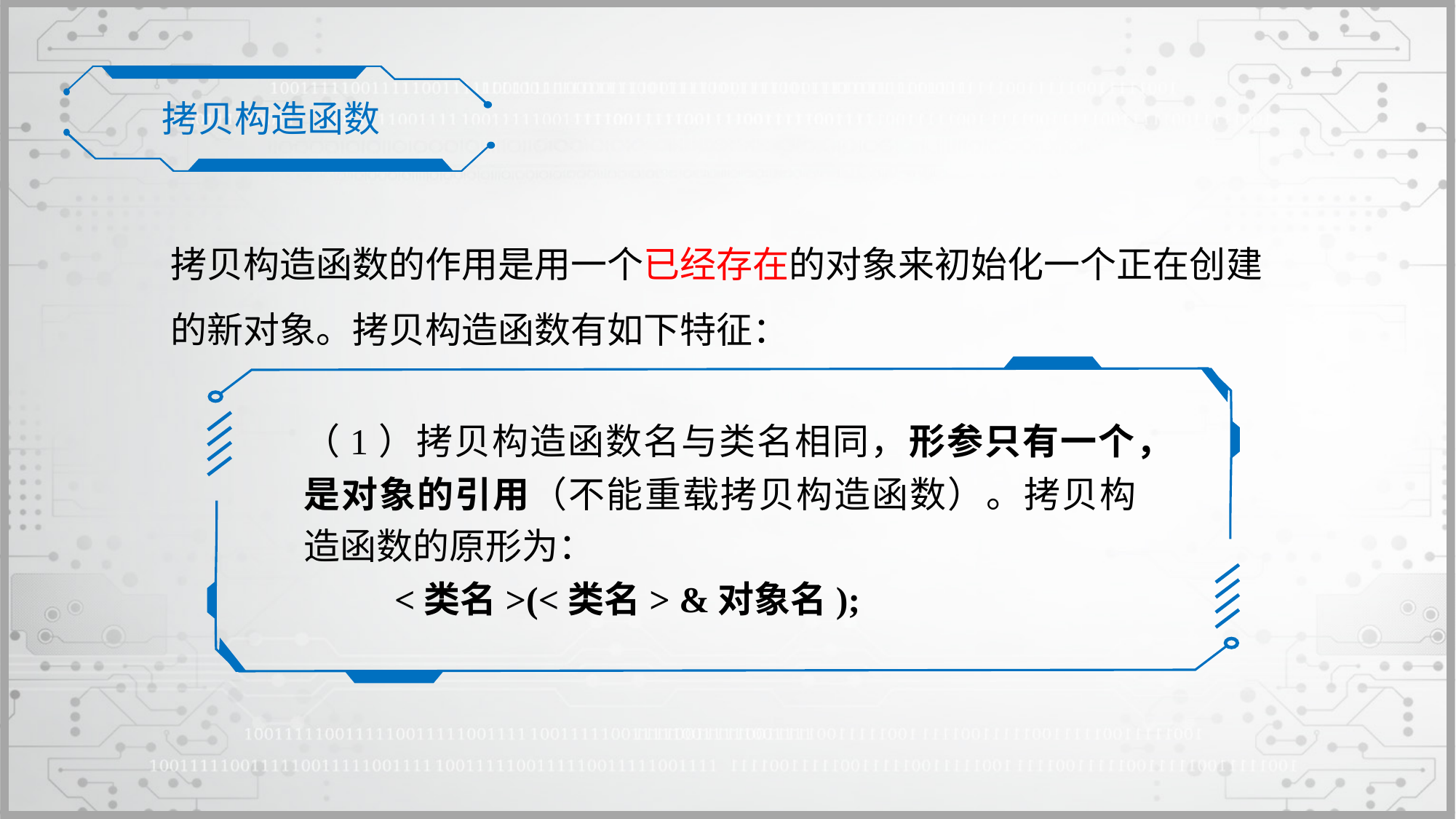

拷贝构造函数
拷贝构造函数的作用是用一个已经存在的对象来初始化一个正在创建的新对象。拷贝构造函数有如下特征：

（1）拷贝构造函数名与类名相同，形参只有一个，是对象的引用（不能重载拷贝构造函数）。拷贝构造函数的原形为：
          <类名>(<类名> &对象名);